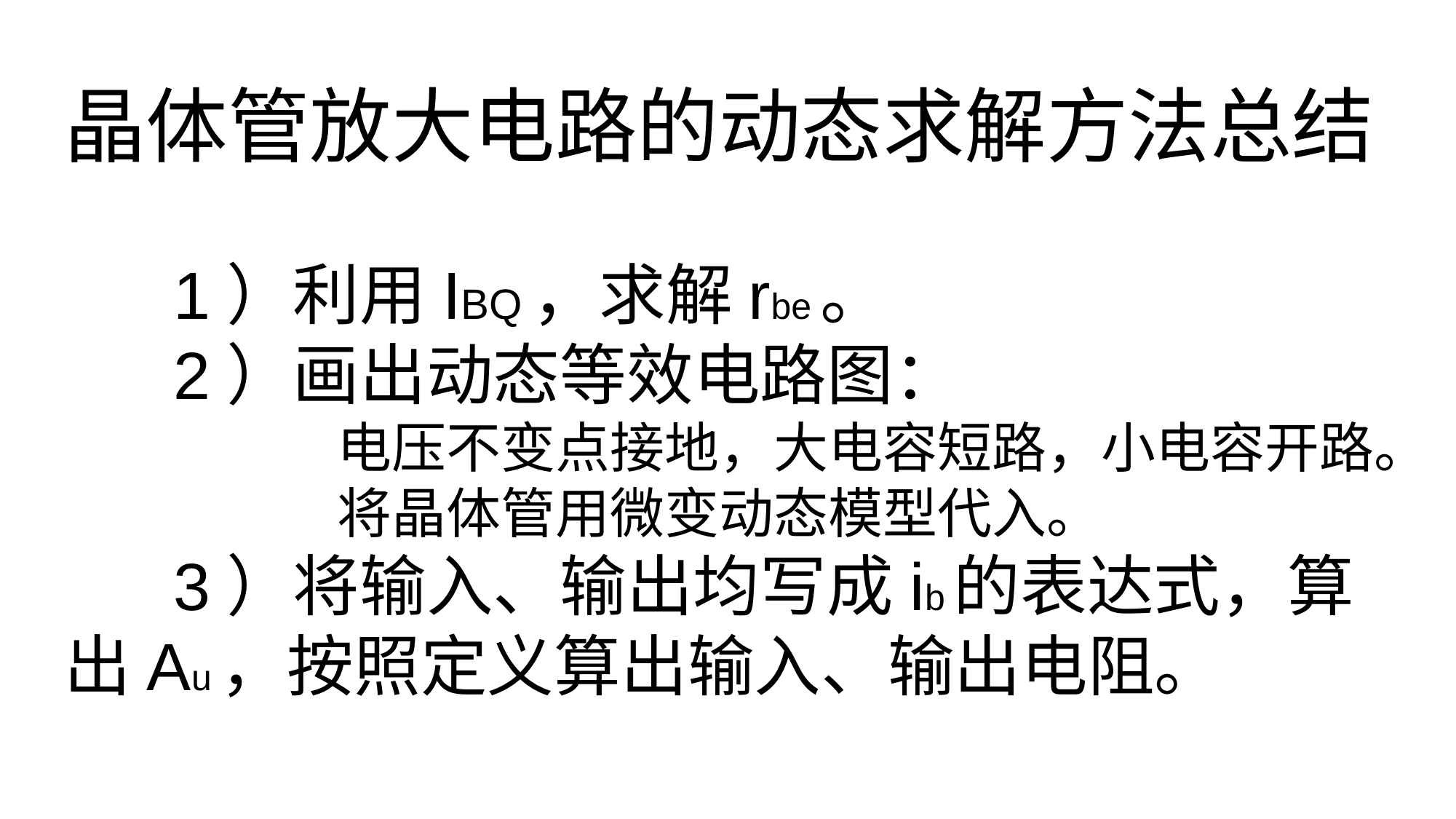

晶体管放大电路的动态求解方法总结

    	1）利用IBQ，求解rbe。
    	2）画出动态等效电路图：
		电压不变点接地，大电容短路，小电容开路。
		将晶体管用微变动态模型代入。
	3）将输入、输出均写成ib的表达式，算出Au，按照定义算出输入、输出电阻。